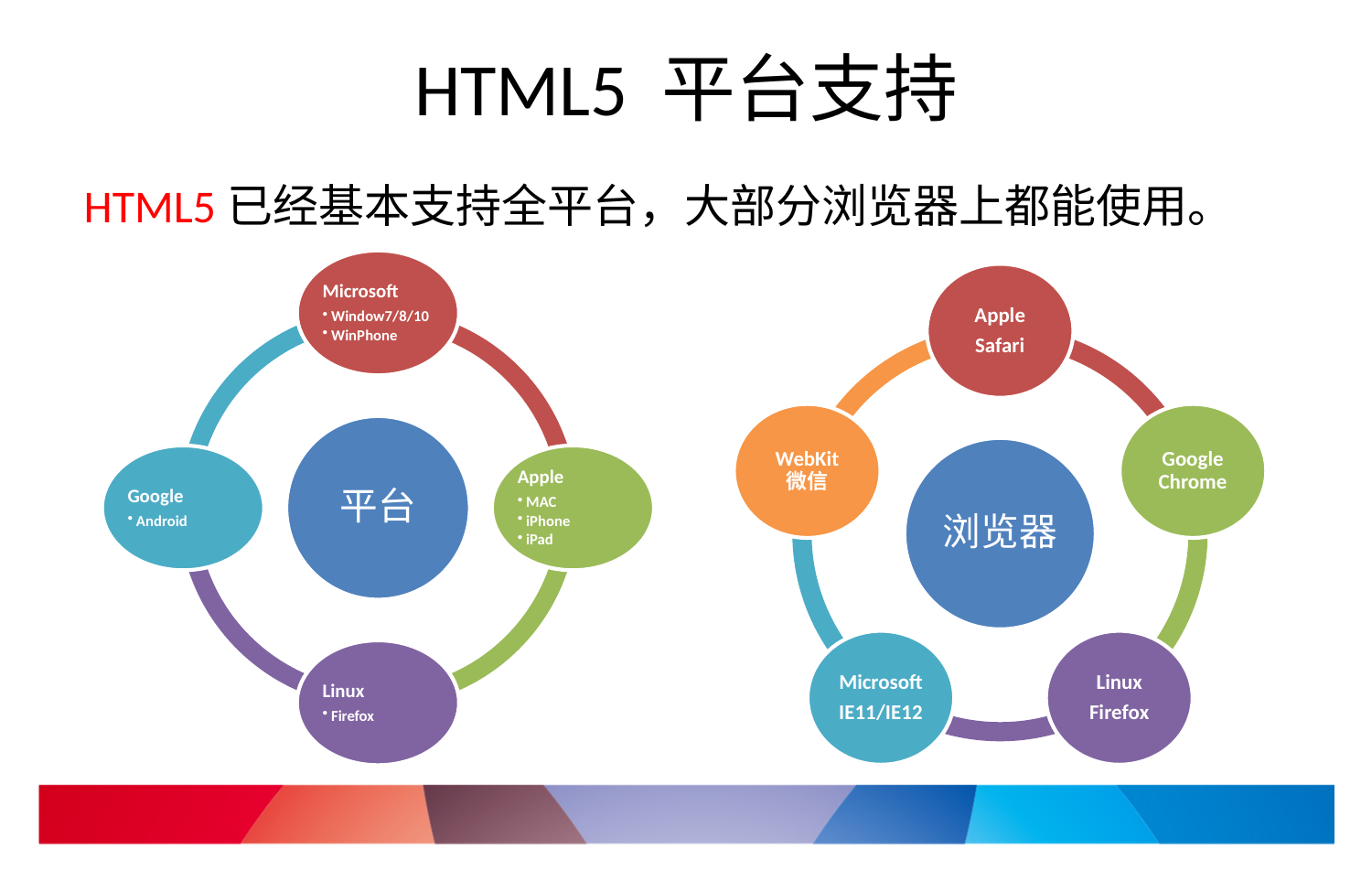

# HTML5 平台支持
HTML5已经基本支持全平台，大部分浏览器上都能使用。
平台
Microsoft
Window7/8/10
WinPhone
Apple
MAC
iPhone
iPad
Linux
Firefox
Google
Android
浏览器
Apple
Safari
Google
Chrome
Linux
Firefox
Microsoft
IE11/IE12
WebKit
微信